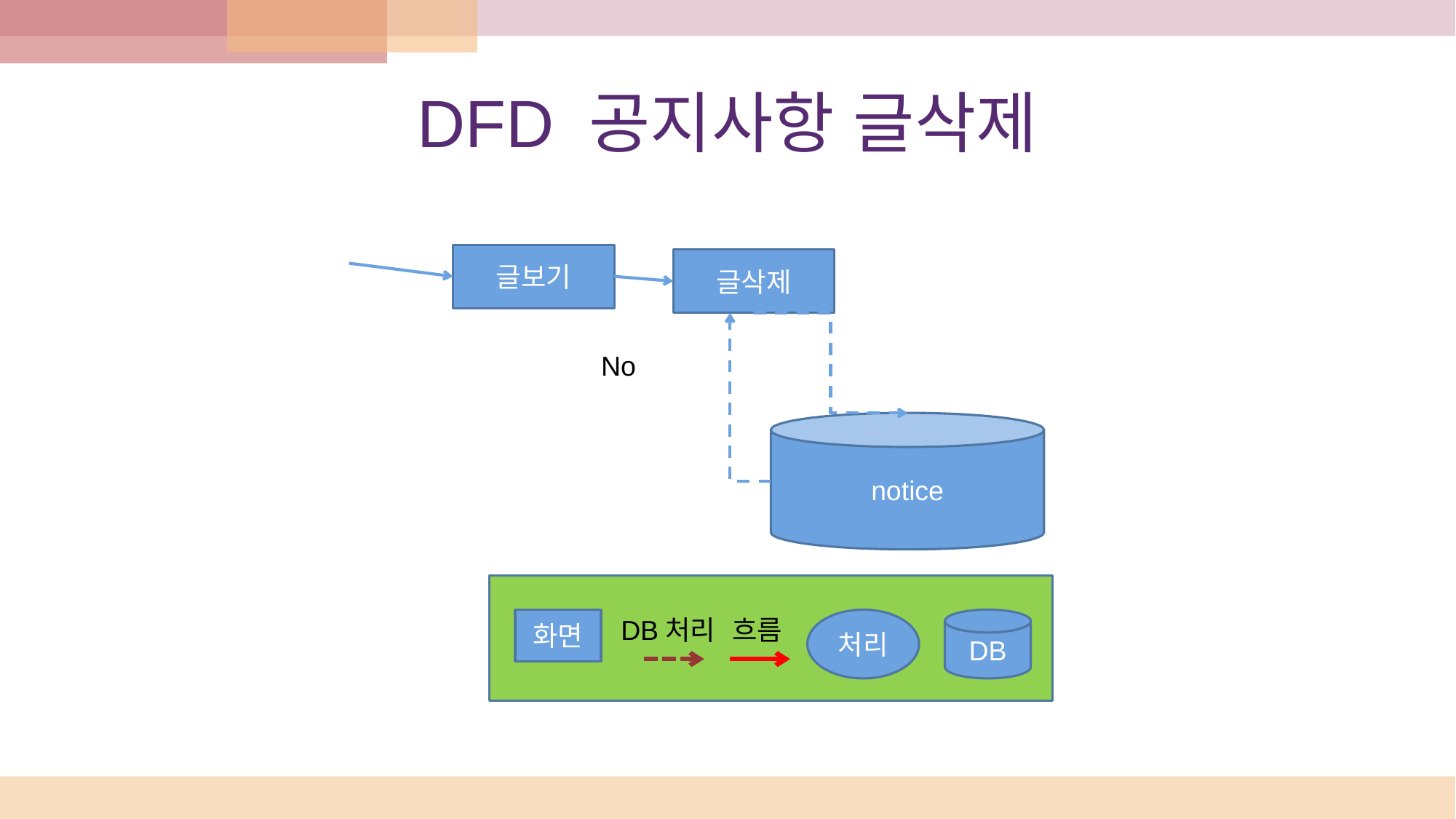

# DFD 공지사항 글삭제
글보기
글삭제
No
notice

DB처리
흐름
화면
처리
DB